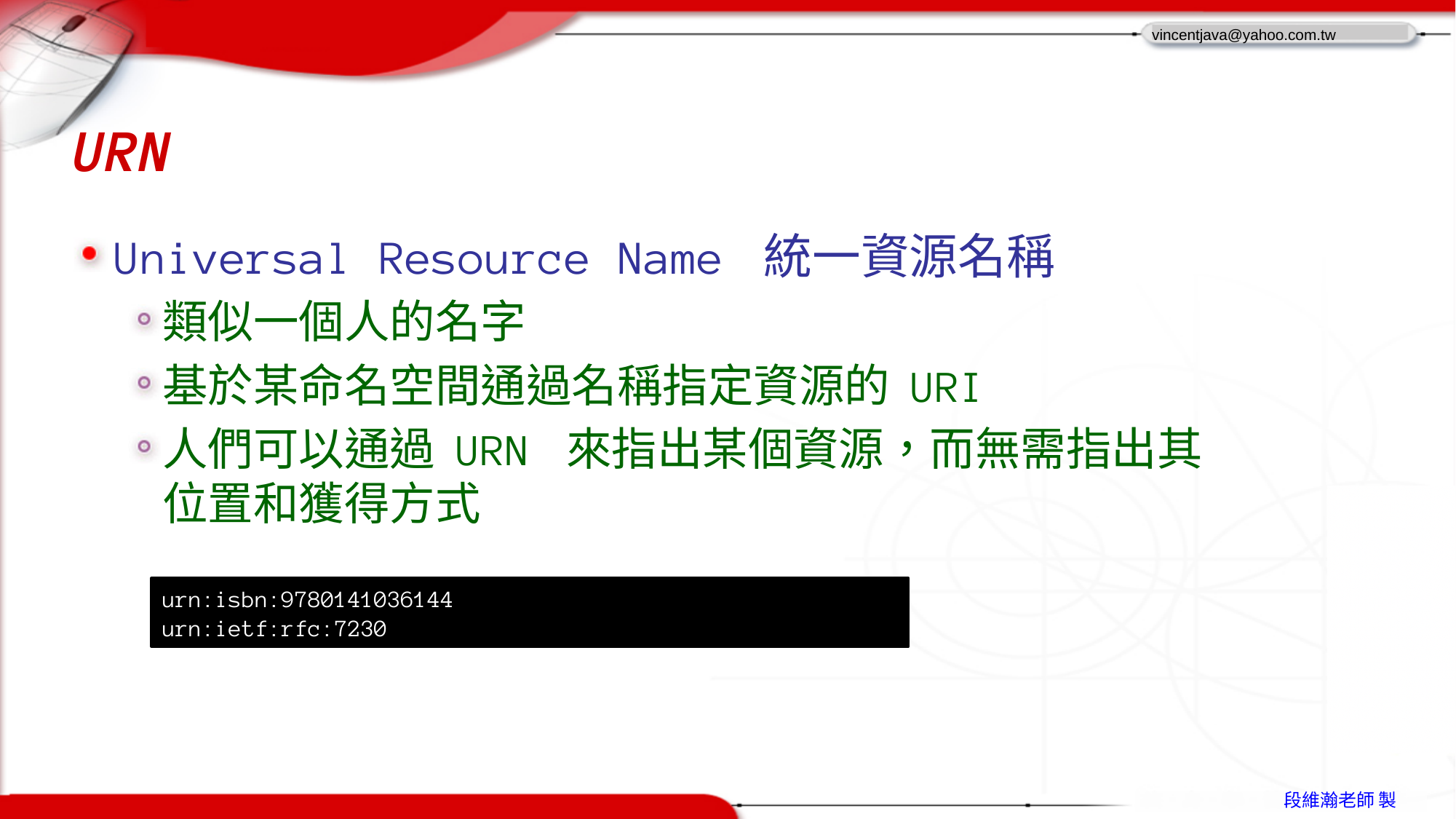

# URN
Universal Resource Name 統一資源名稱
類似一個人的名字
基於某命名空間通過名稱指定資源的 URI
人們可以通過 URN 來指出某個資源，而無需指出其位置和獲得方式

urn:isbn:9780141036144
urn:ietf:rfc:7230